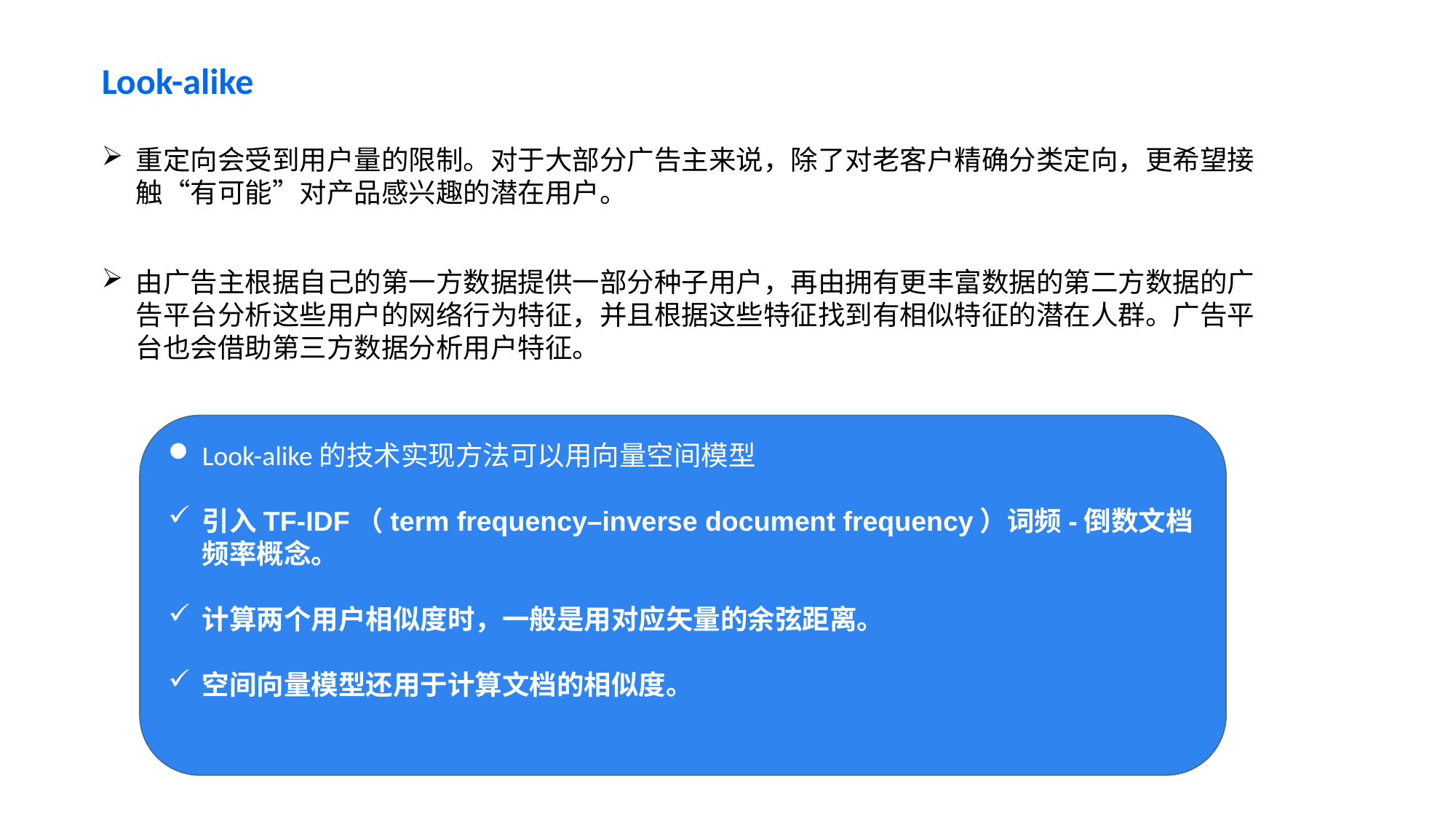

Look-alike
重定向会受到用户量的限制。对于大部分广告主来说，除了对老客户精确分类定向，更希望接触“有可能”对产品感兴趣的潜在用户。
由广告主根据自己的第一方数据提供一部分种子用户，再由拥有更丰富数据的第二方数据的广告平台分析这些用户的网络行为特征，并且根据这些特征找到有相似特征的潜在人群。广告平台也会借助第三方数据分析用户特征。
Look-alike的技术实现方法可以用向量空间模型

引入TF-IDF（term frequency–inverse document frequency）词频-倒数文档频率概念。

计算两个用户相似度时，一般是用对应矢量的余弦距离。

空间向量模型还用于计算文档的相似度。